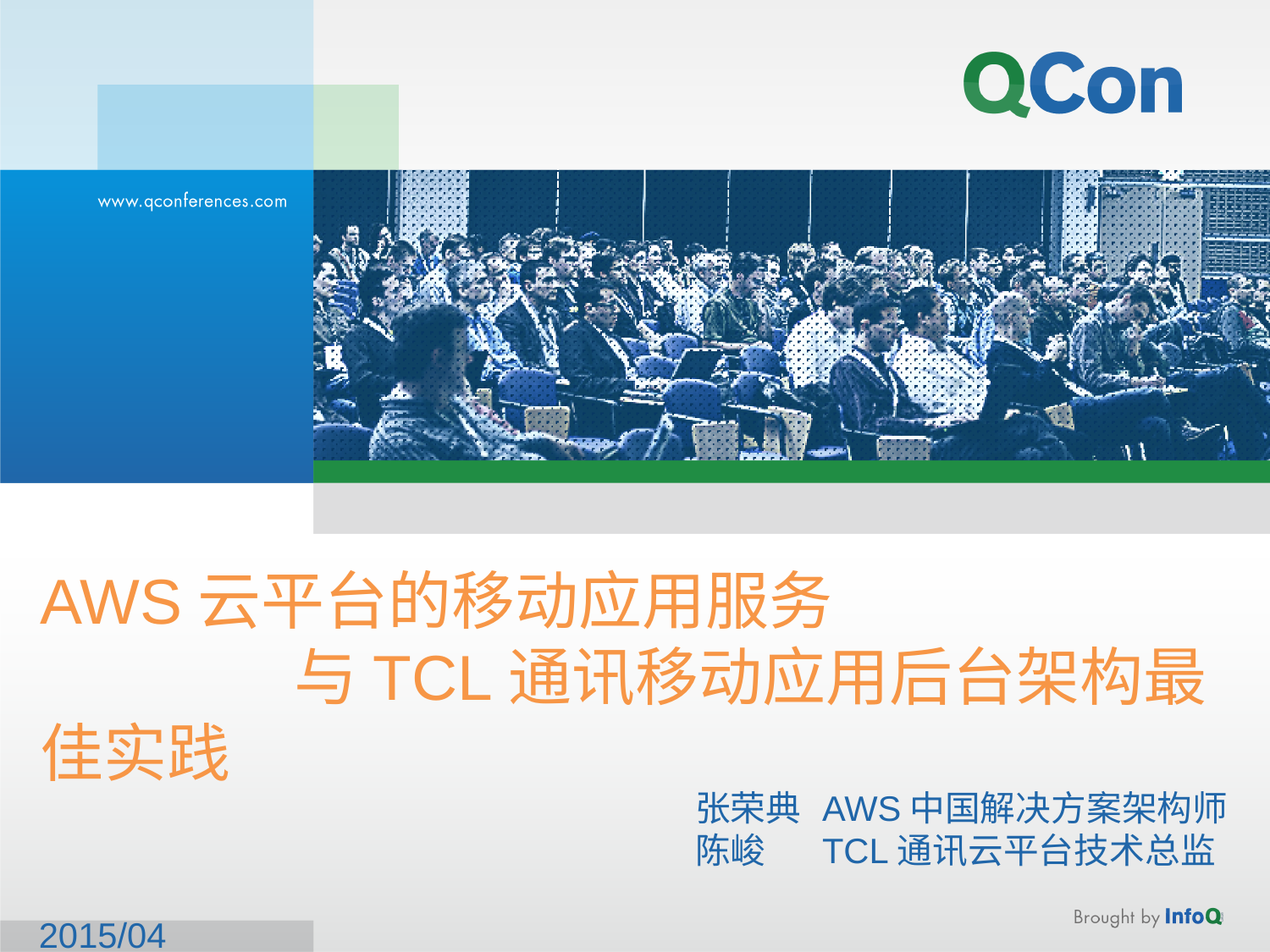

AWS云平台的移动应用服务
		与TCL通讯移动应用后台架构最佳实践
张荣典	AWS中国解决方案架构师
陈峻	TCL通讯云平台技术总监
2015/04